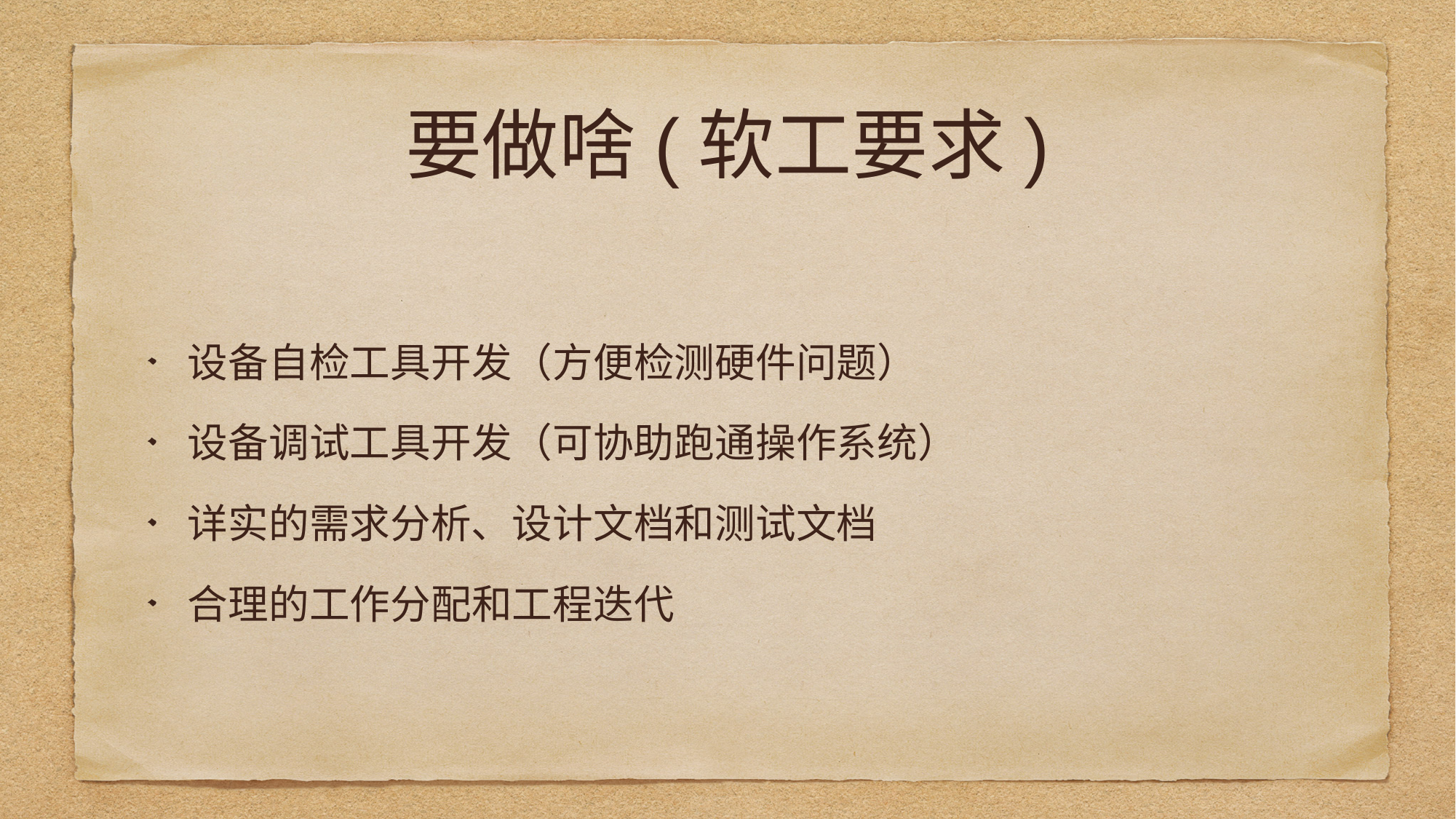

# 要做啥(软工要求)
设备自检工具开发（方便检测硬件问题）
设备调试工具开发（可协助跑通操作系统）
详实的需求分析、设计文档和测试文档
合理的工作分配和工程迭代